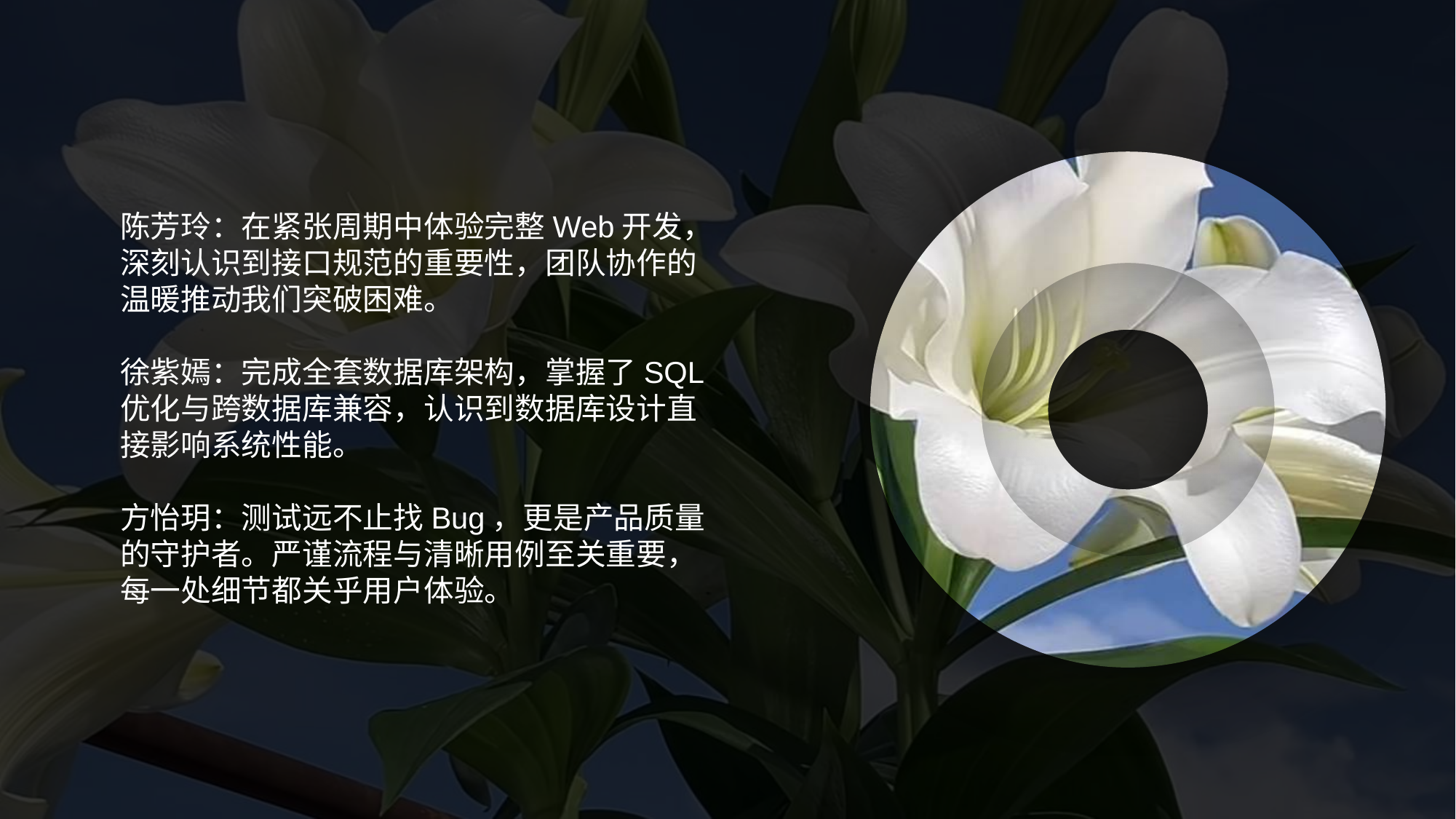

陈芳玲：在紧张周期中体验完整Web开发，深刻认识到接口规范的重要性，团队协作的温暖推动我们突破困难。徐紫嫣：完成全套数据库架构，掌握了SQL优化与跨数据库兼容，认识到数据库设计直接影响系统性能。方怡玥：测试远不止找Bug，更是产品质量的守护者。严谨流程与清晰用例至关重要，每一处细节都关乎用户体验。